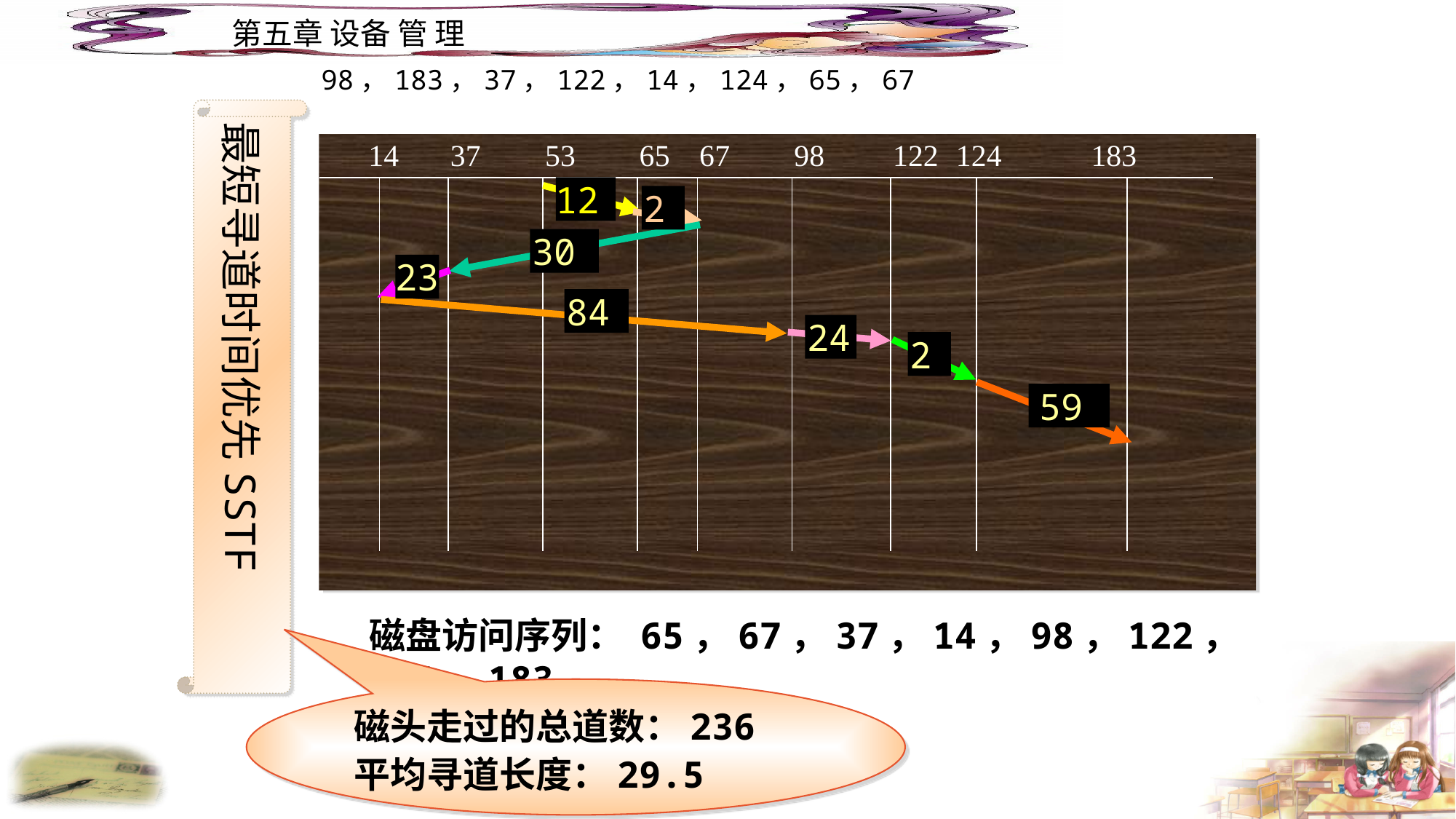

98，183，37，122，14，124，65，67
最短寻道时间优先SSTF

| 14 |  | 37 | 53 | 65 | 67 | 98 | 122 | 124 |  | 183 |  |
| --- | --- | --- | --- | --- | --- | --- | --- | --- | --- | --- | --- |
|  |  |  |  |  |  |  |  |  |  |  |  |
12

2

30

23

84

24

2

59
磁盘访问序列： 65，67，37，14，98，122，124，183
磁头走过的总道数：236
平均寻道长度：29.5
124